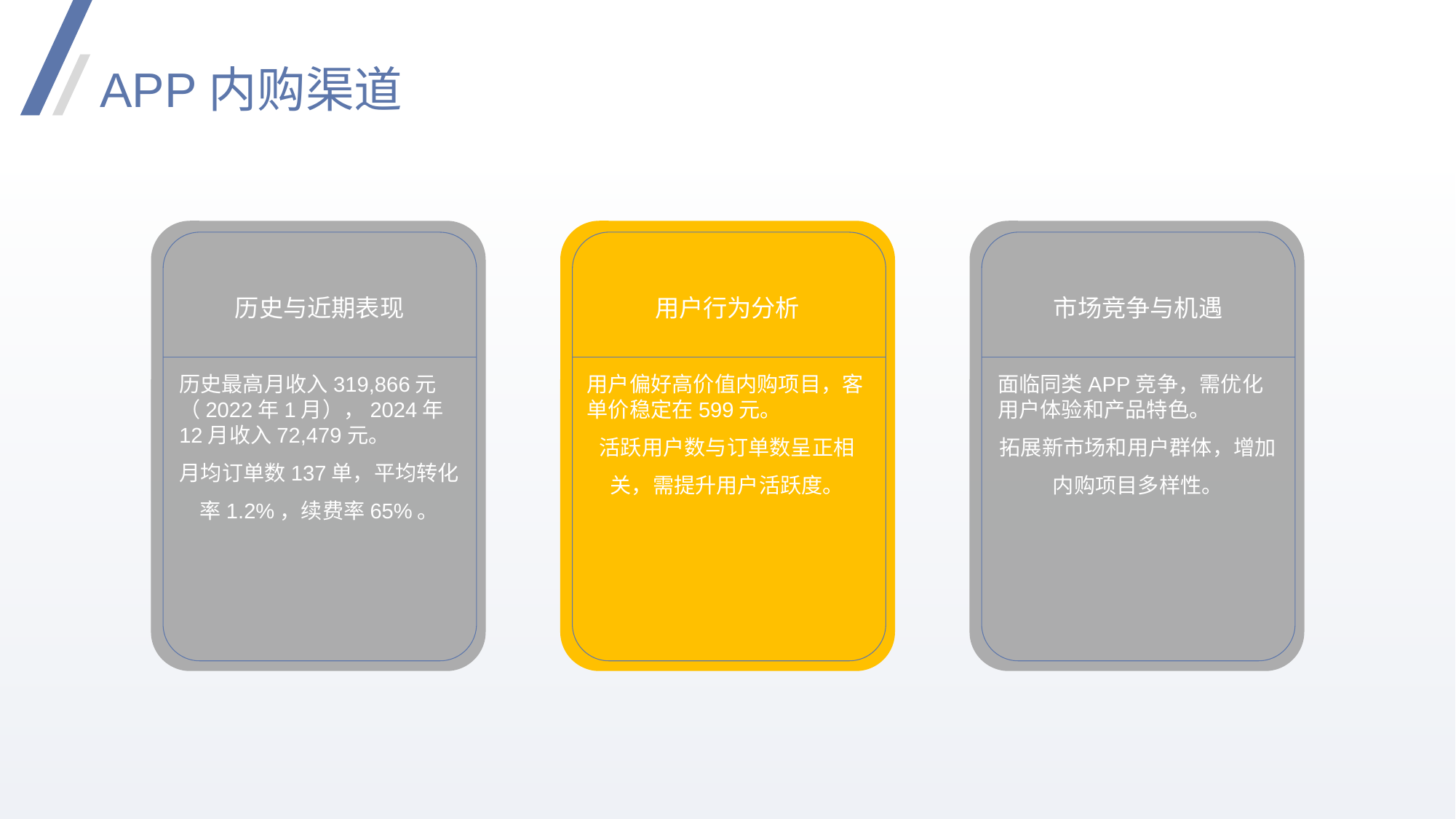

APP内购渠道

历史与近期表现
用户行为分析
市场竞争与机遇
历史最高月收入319,866元（2022年1月），2024年12月收入72,479元。
月均订单数137单，平均转化率1.2%，续费率65%。
用户偏好高价值内购项目，客单价稳定在599元。
活跃用户数与订单数呈正相关，需提升用户活跃度。
面临同类APP竞争，需优化用户体验和产品特色。
拓展新市场和用户群体，增加内购项目多样性。